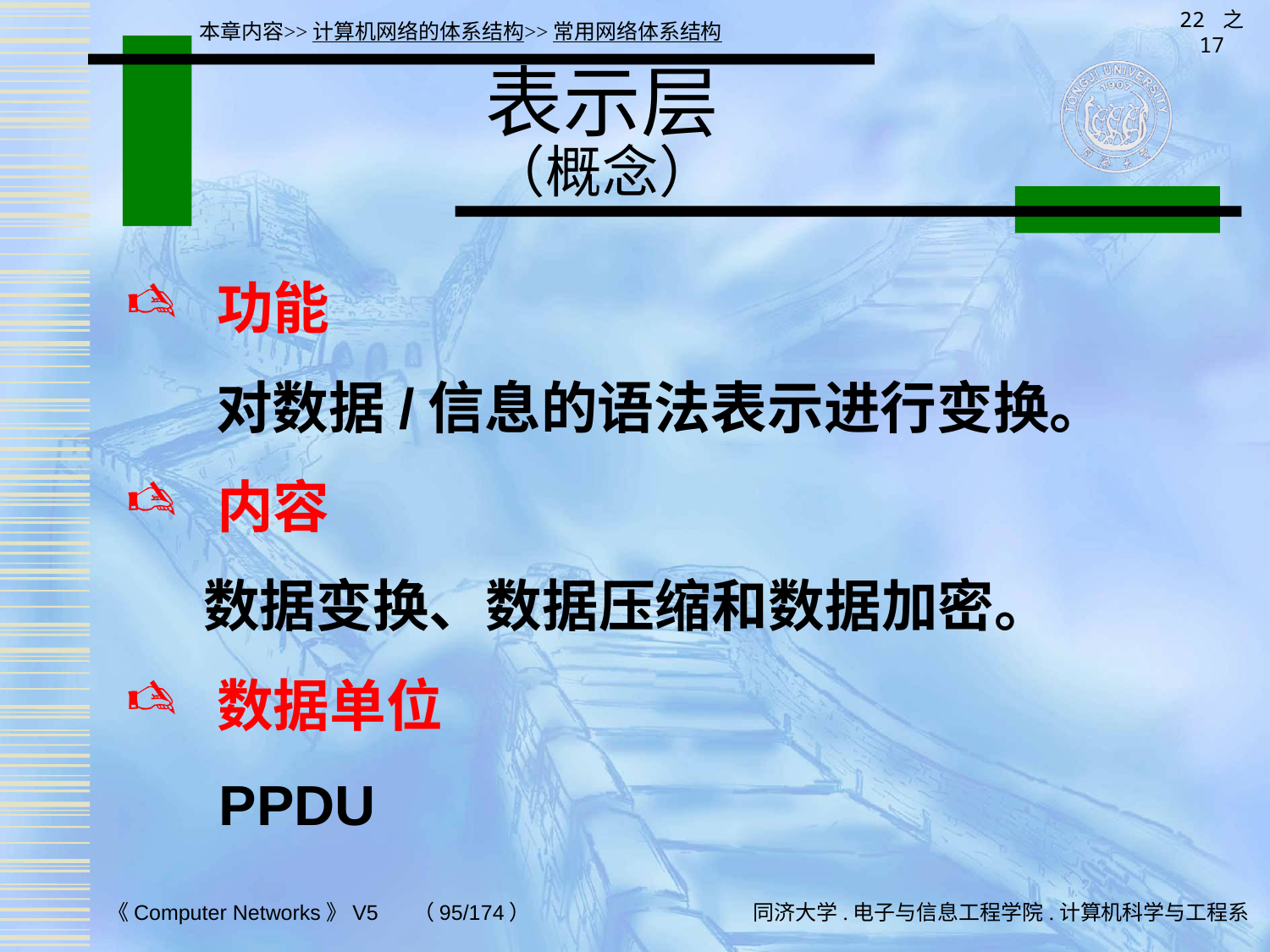

22 之 17
本章内容>>计算机网络的体系结构>>常用网络体系结构
# 表示层 （概念）
  功能
      对数据/信息的语法表示进行变换。
  内容
     数据变换、数据压缩和数据加密。
  数据单位
      PPDU